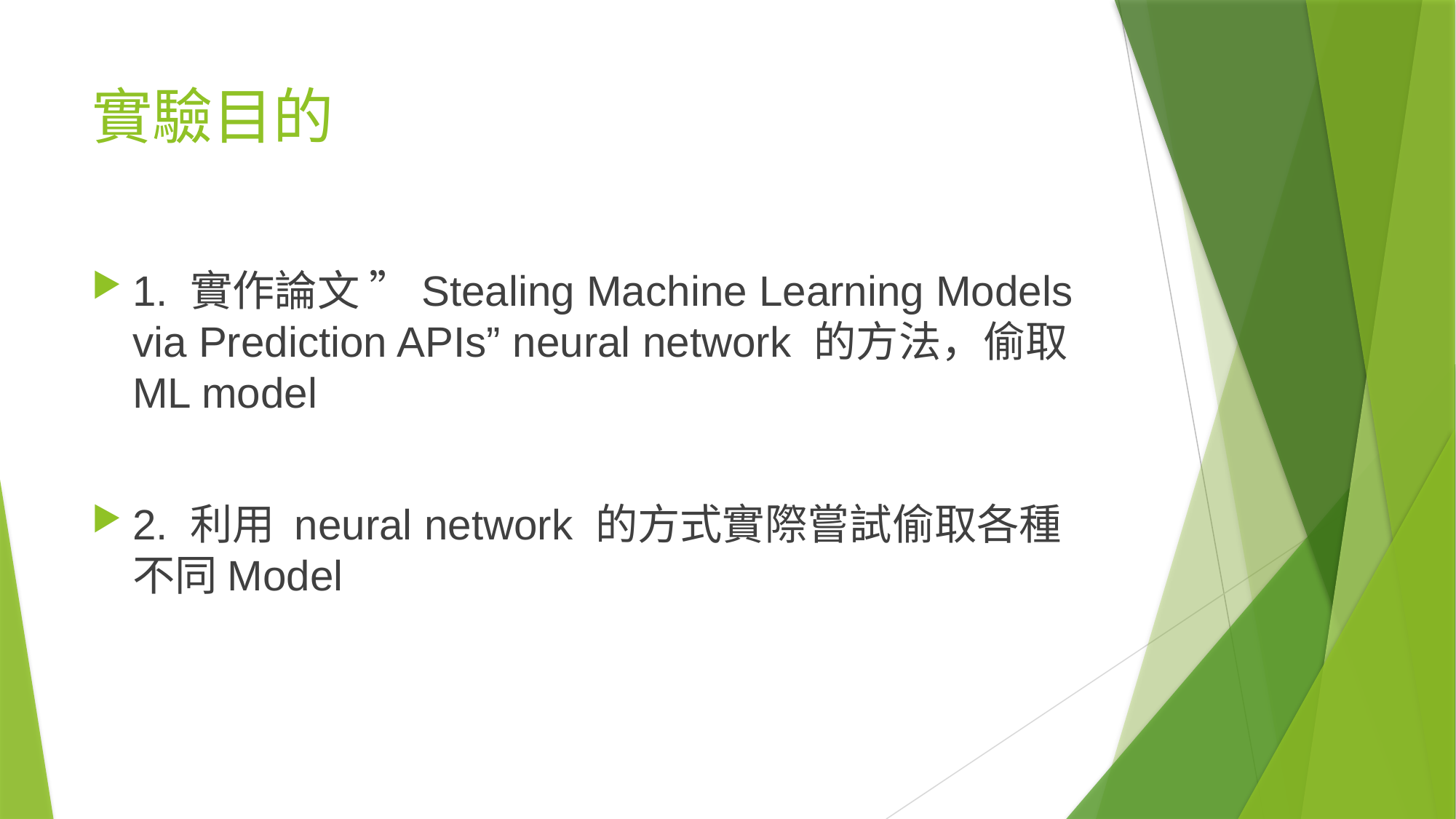

# 實驗目的
1. 實作論文 ”Stealing Machine Learning Models via Prediction APIs” neural network 的方法，偷取ML model

2. 利用 neural network 的方式實際嘗試偷取各種不同Model